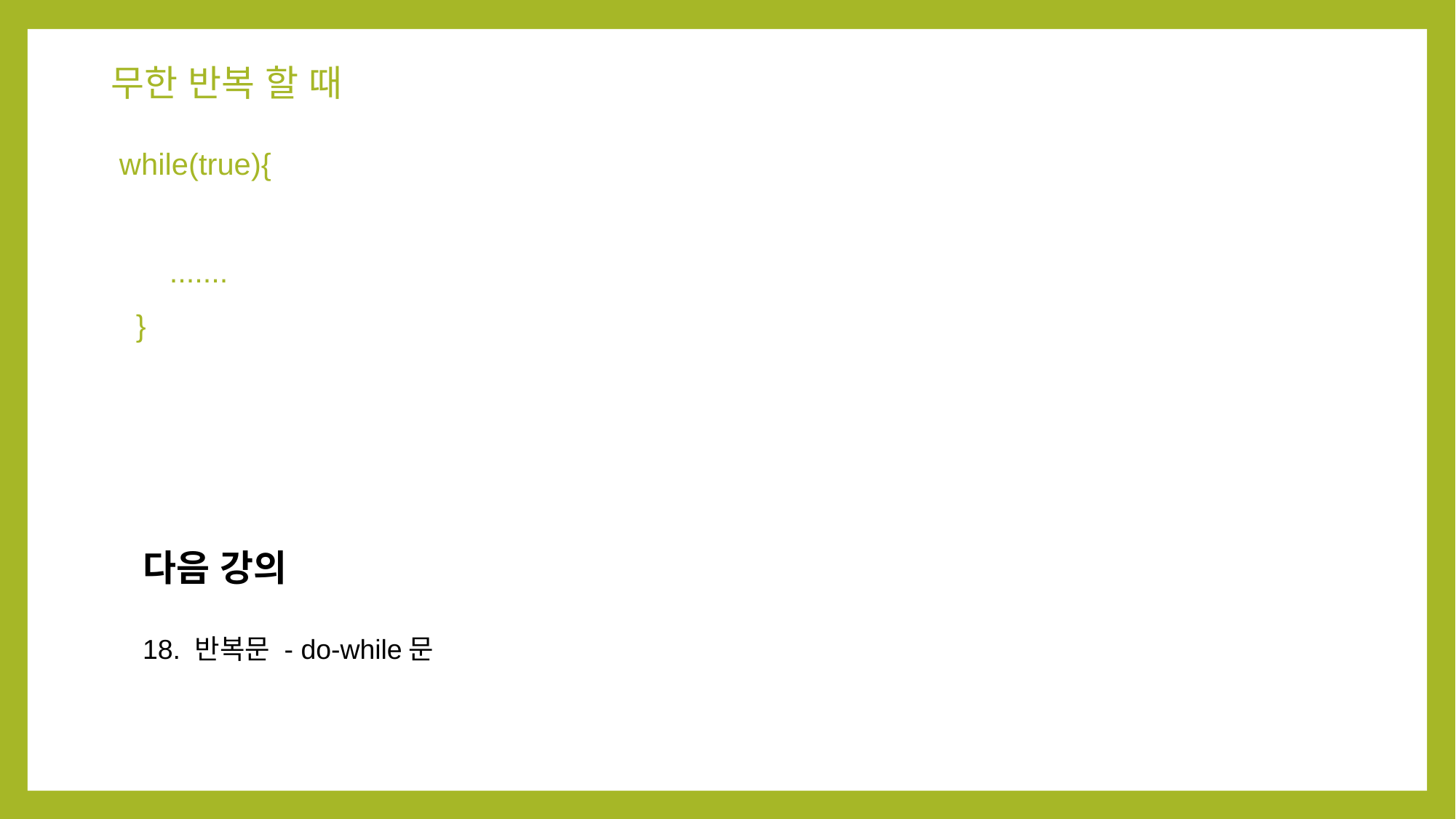

# 무한 반복 할 때
 while(true){

       .......
   }
다음 강의

18. 반복문 - do-while문